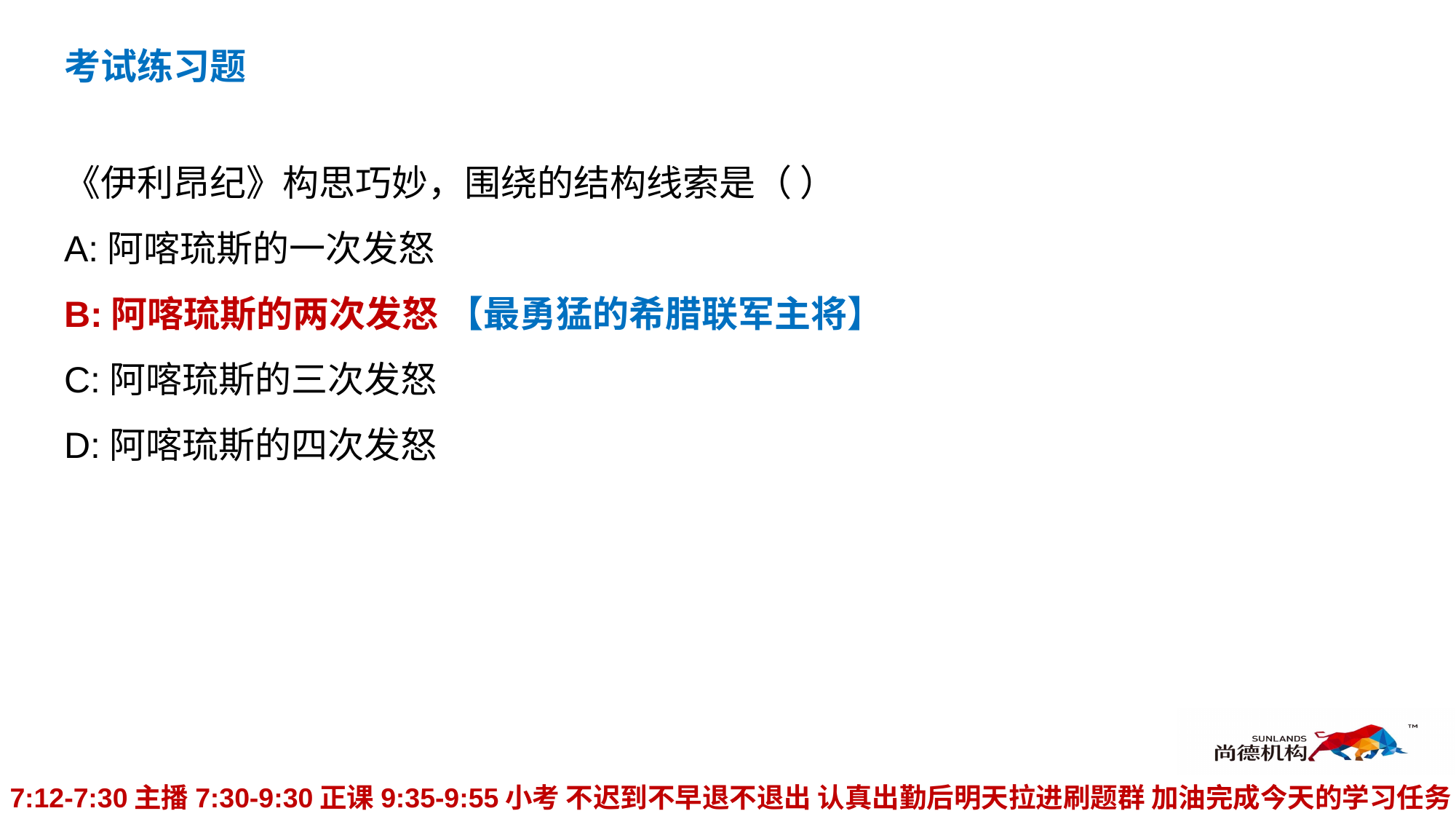

考试练习题
《伊利昂纪》构思巧妙，围绕的结构线索是（ ）
A:阿喀琉斯的一次发怒
B:阿喀琉斯的两次发怒 【最勇猛的希腊联军主将】
C:阿喀琉斯的三次发怒
D:阿喀琉斯的四次发怒